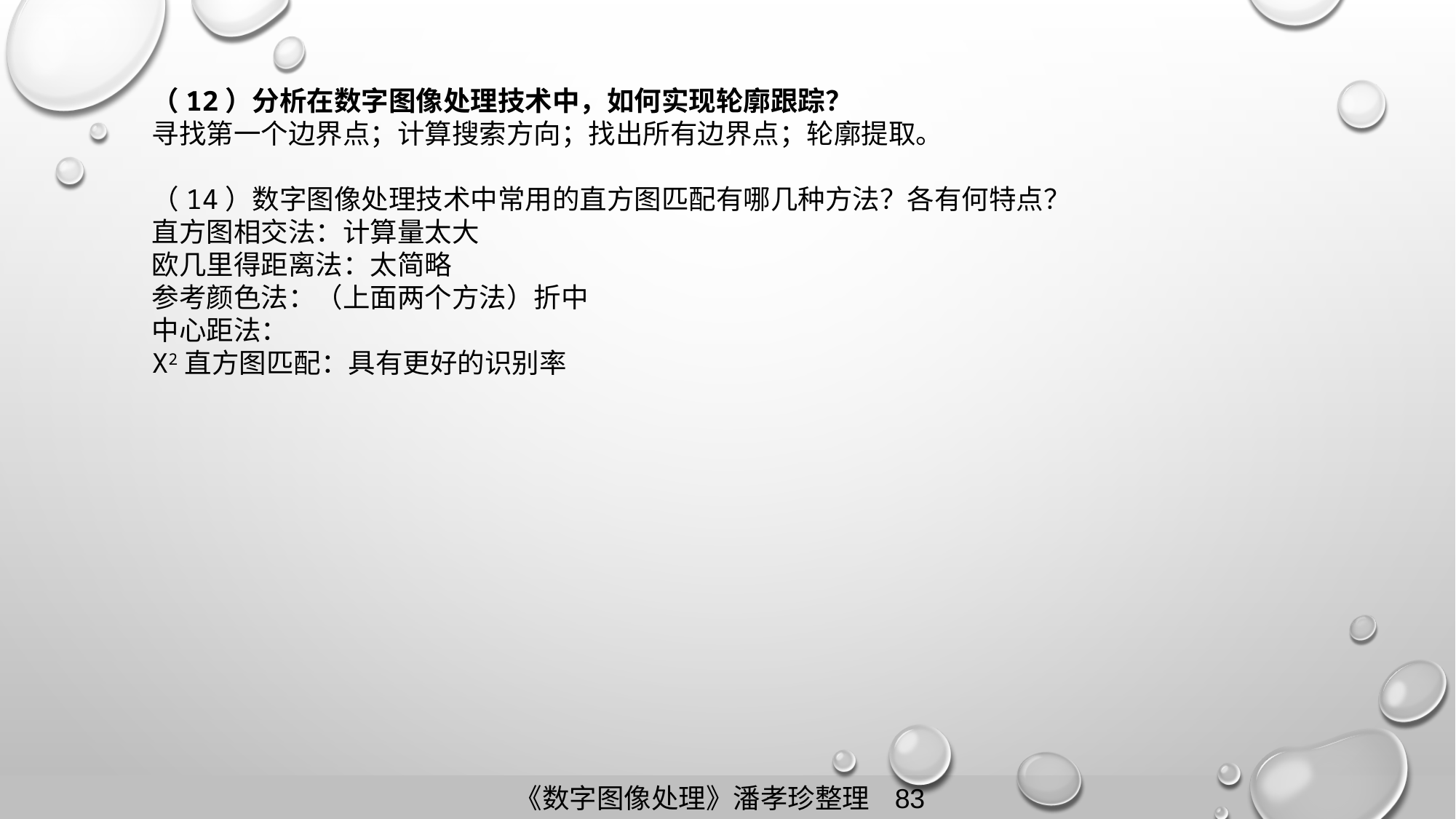

（12）分析在数字图像处理技术中，如何实现轮廓跟踪？
寻找第一个边界点；计算搜索方向；找出所有边界点；轮廓提取。

（14）数字图像处理技术中常用的直方图匹配有哪几种方法？各有何特点？
直方图相交法：计算量太大
欧几里得距离法：太简略
参考颜色法：（上面两个方法）折中
中心距法：
X2直方图匹配：具有更好的识别率